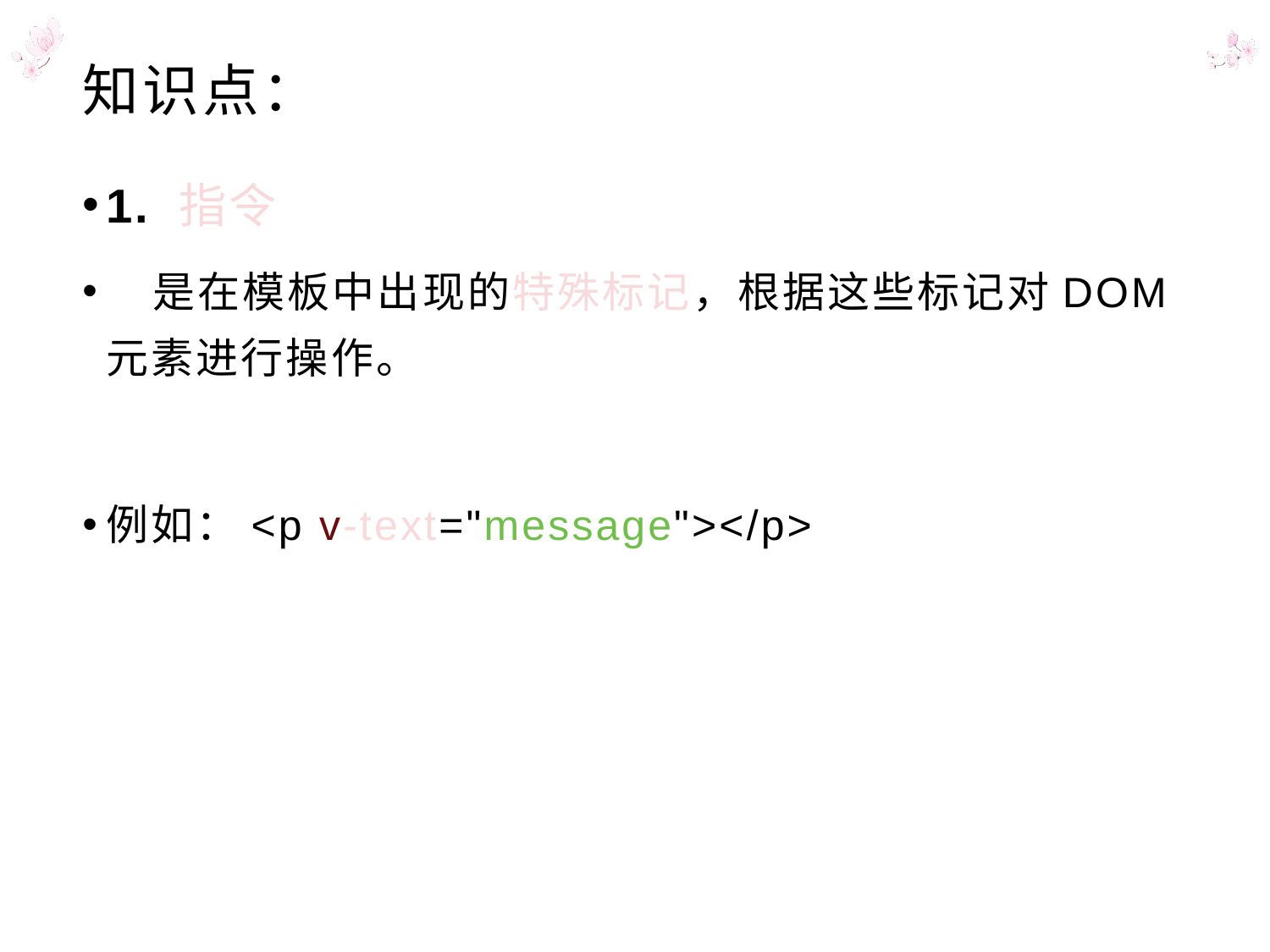

# 知识点：
1. 指令
   是在模板中出现的特殊标记，根据这些标记对DOM元素进行操作。

例如：<p v-text="message"></p>